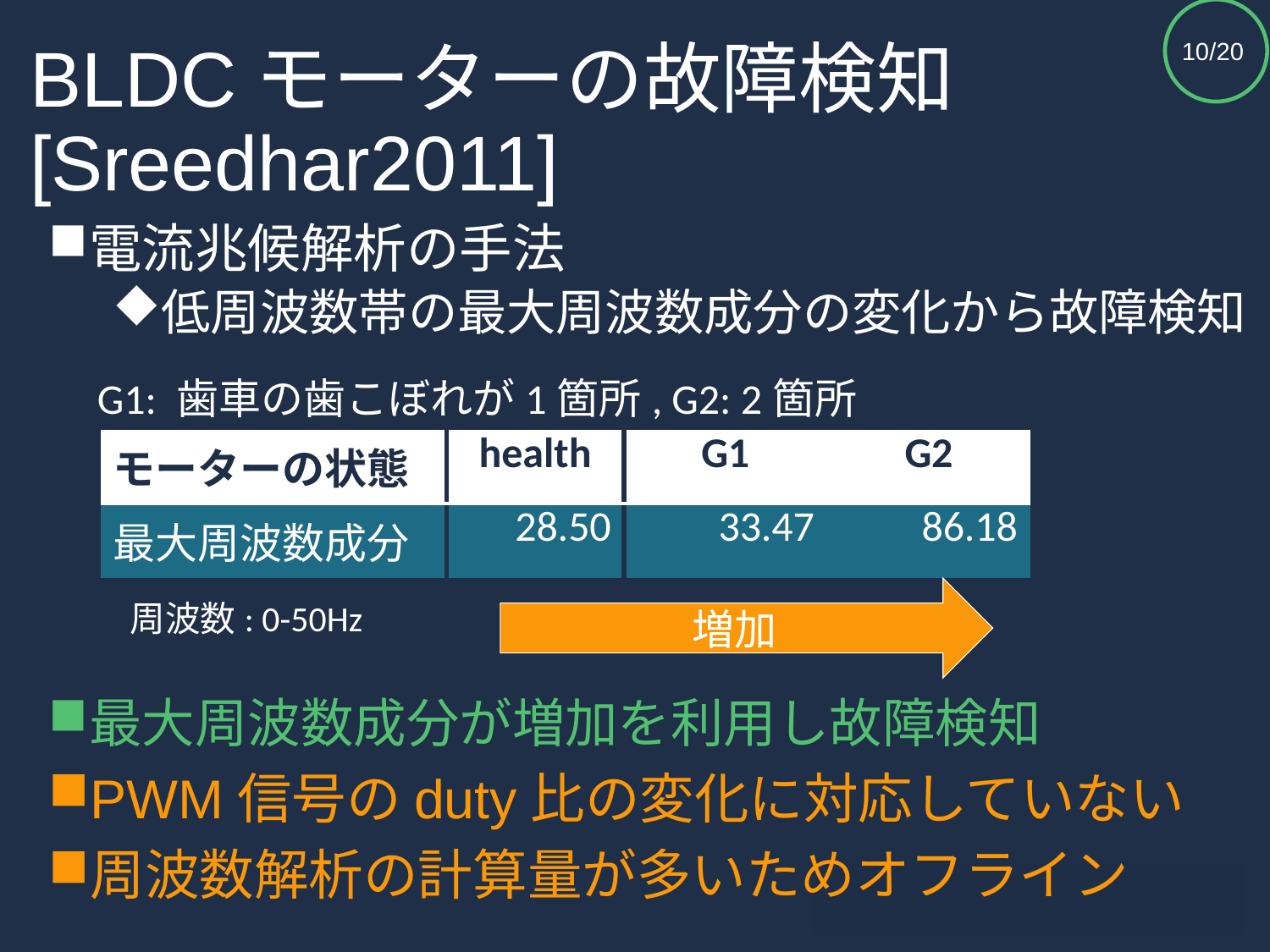

# BLDCモーターの故障検知 [Sreedhar2011]
電流兆候解析の手法
低周波数帯の最大周波数成分の変化から故障検知

最大周波数成分が増加を利用し故障検知
PWM信号のduty比の変化に対応していない
周波数解析の計算量が多いためオフライン

G1: 歯車の歯こぼれが1箇所, G2: 2箇所
| モーターの状態 | health | G1 | G2 |
| --- | --- | --- | --- |
| 最大周波数成分 | 28.50 | 33.47 | 86.18 |
増加
周波数: 0-50Hz